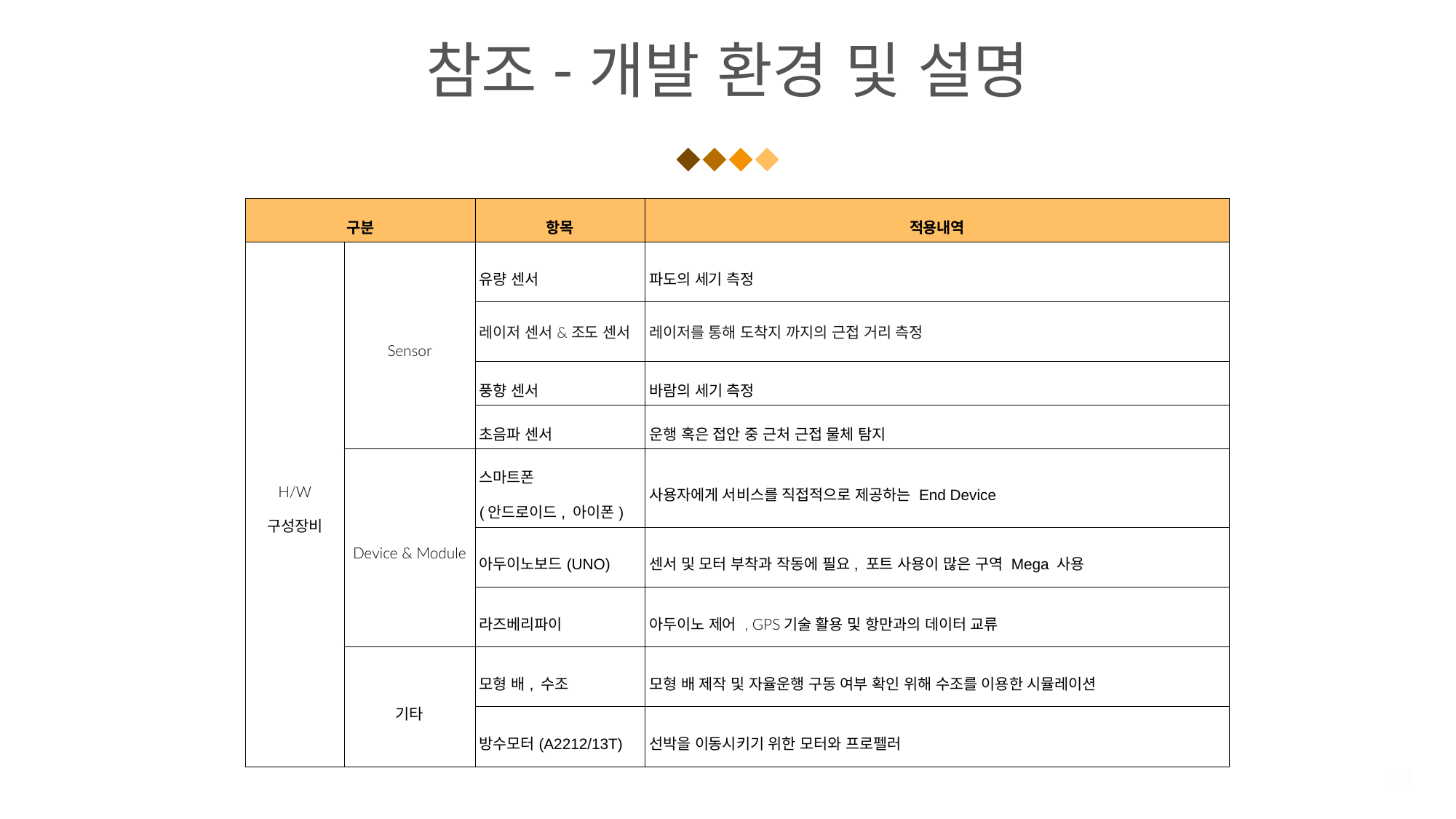

# 참조-개발 환경 및 설명
| 구분 |  | 항목 | 적용내역 |
| --- | --- | --- | --- |
| H/W 구성장비 | Sensor | 유량 센서 | 파도의 세기 측정 |
|  |  | 레이저 센서&조도 센서 | 레이저를 통해 도착지 까지의 근접 거리 측정 |
|  |  | 풍향 센서 | 바람의 세기 측정 |
|  |  | 초음파 센서 | 운행 혹은 접안 중 근처 근접 물체 탐지 |
|  | Device & Module | 스마트폰 (안드로이드, 아이폰) | 사용자에게 서비스를 직접적으로 제공하는 End Device |
|  |  | 아두이노보드(UNO) | 센서 및 모터 부착과 작동에 필요, 포트 사용이 많은 구역 Mega 사용 |
|  |  | 라즈베리파이 | 아두이노 제어 , GPS기술 활용 및 항만과의 데이터 교류 |
|  | 기타 | 모형 배, 수조 | 모형 배 제작 및 자율운행 구동 여부 확인 위해 수조를 이용한 시뮬레이션 |
|  |  | 방수모터(A2212/13T) | 선박을 이동시키기 위한 모터와 프로펠러 |
28